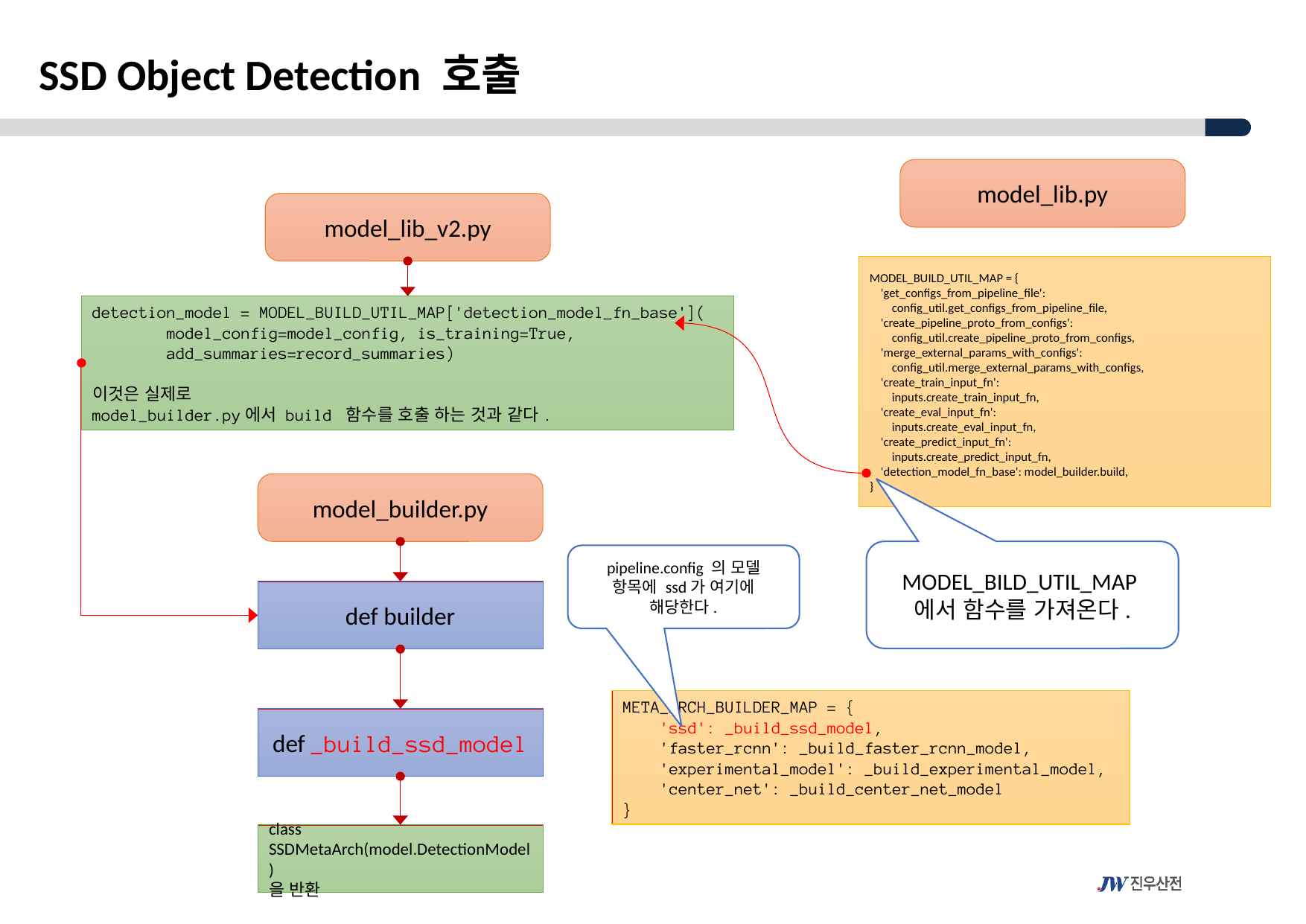

SSD Object Detection 호출
model_lib.py
model_lib_v2.py
MODEL_BUILD_UTIL_MAP = {
    'get_configs_from_pipeline_file':
        config_util.get_configs_from_pipeline_file,
    'create_pipeline_proto_from_configs':
        config_util.create_pipeline_proto_from_configs,
    'merge_external_params_with_configs':
        config_util.merge_external_params_with_configs,
    'create_train_input_fn':
        inputs.create_train_input_fn,
    'create_eval_input_fn':
        inputs.create_eval_input_fn,
    'create_predict_input_fn':
        inputs.create_predict_input_fn,
    'detection_model_fn_base': model_builder.build,
}
detection_model = MODEL_BUILD_UTIL_MAP['detection_model_fn_base'](
        model_config=model_config, is_training=True,
        add_summaries=record_summaries)

이것은 실제로
model_builder.py에서 build 함수를 호출 하는 것과 같다.
model_builder.py
MODEL_BILD_UTIL_MAP에서 함수를 가져온다.
pipeline.config 의 모델 항목에 ssd가 여기에 해당한다.
def builder
META_ARCH_BUILDER_MAP = {
    'ssd': _build_ssd_model,
    'faster_rcnn': _build_faster_rcnn_model,
    'experimental_model': _build_experimental_model,
    'center_net': _build_center_net_model
}
def _build_ssd_model
class SSDMetaArch(model.DetectionModel)
을 반환